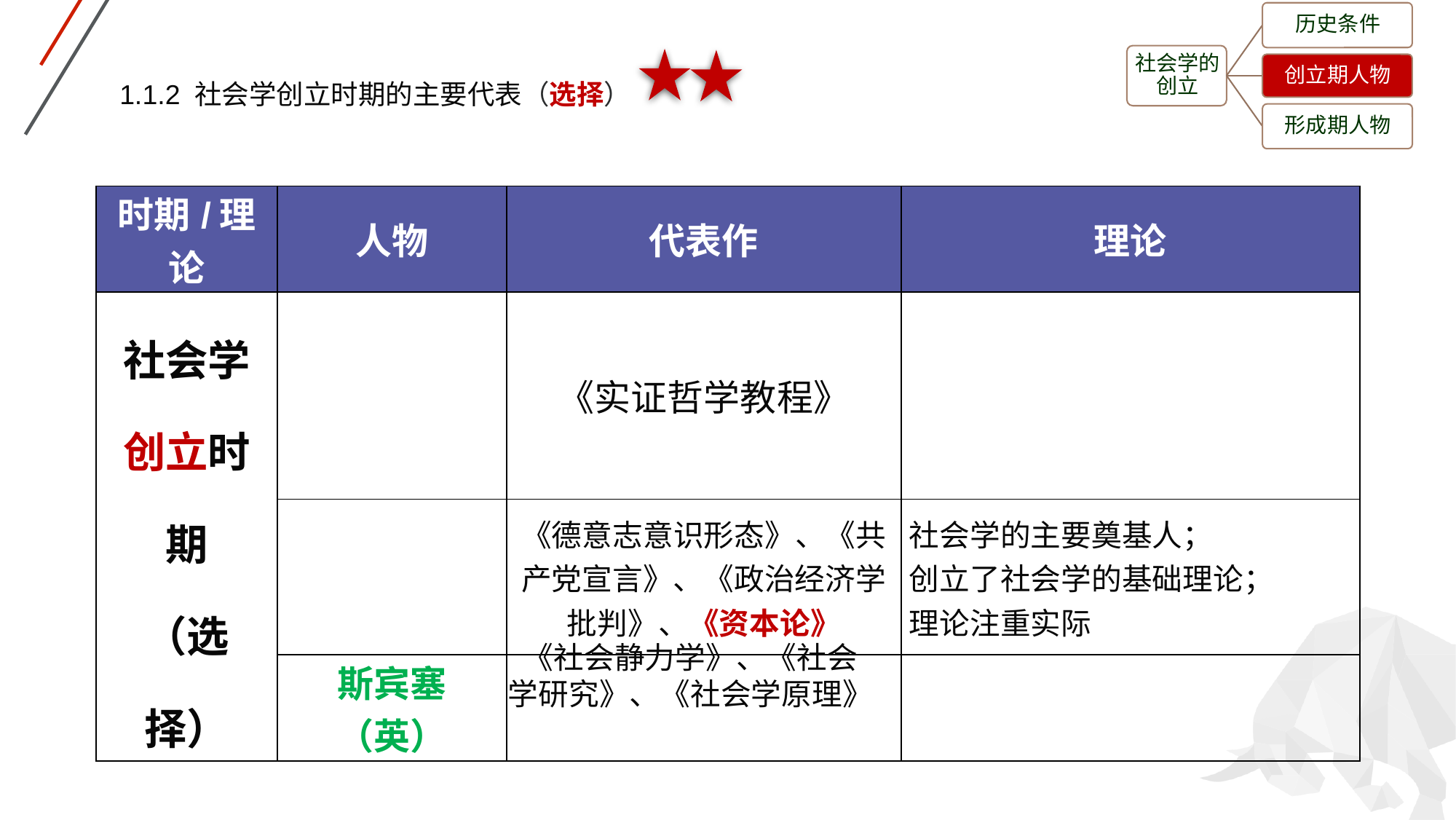

社会学的创立

历史条件

创立期人物

形成期人物
1.1.2 社会学创立时期的主要代表（选择）

| 时期/理论 | 人物 | 代表作 | 理论 |
| --- | --- | --- | --- |
| 社会学 创立时期 （选择） |  | 《实证哲学教程》 |  |
|  |  | 《德意志意识形态》、《共产党宣言》、《政治经济学批判》、《资本论》 | 社会学的主要奠基人； 创立了社会学的基础理论； 理论注重实际 |
|  | 斯宾塞（英） |  |  |
《社会静力学》、《社会
学研究》、《社会学原理》